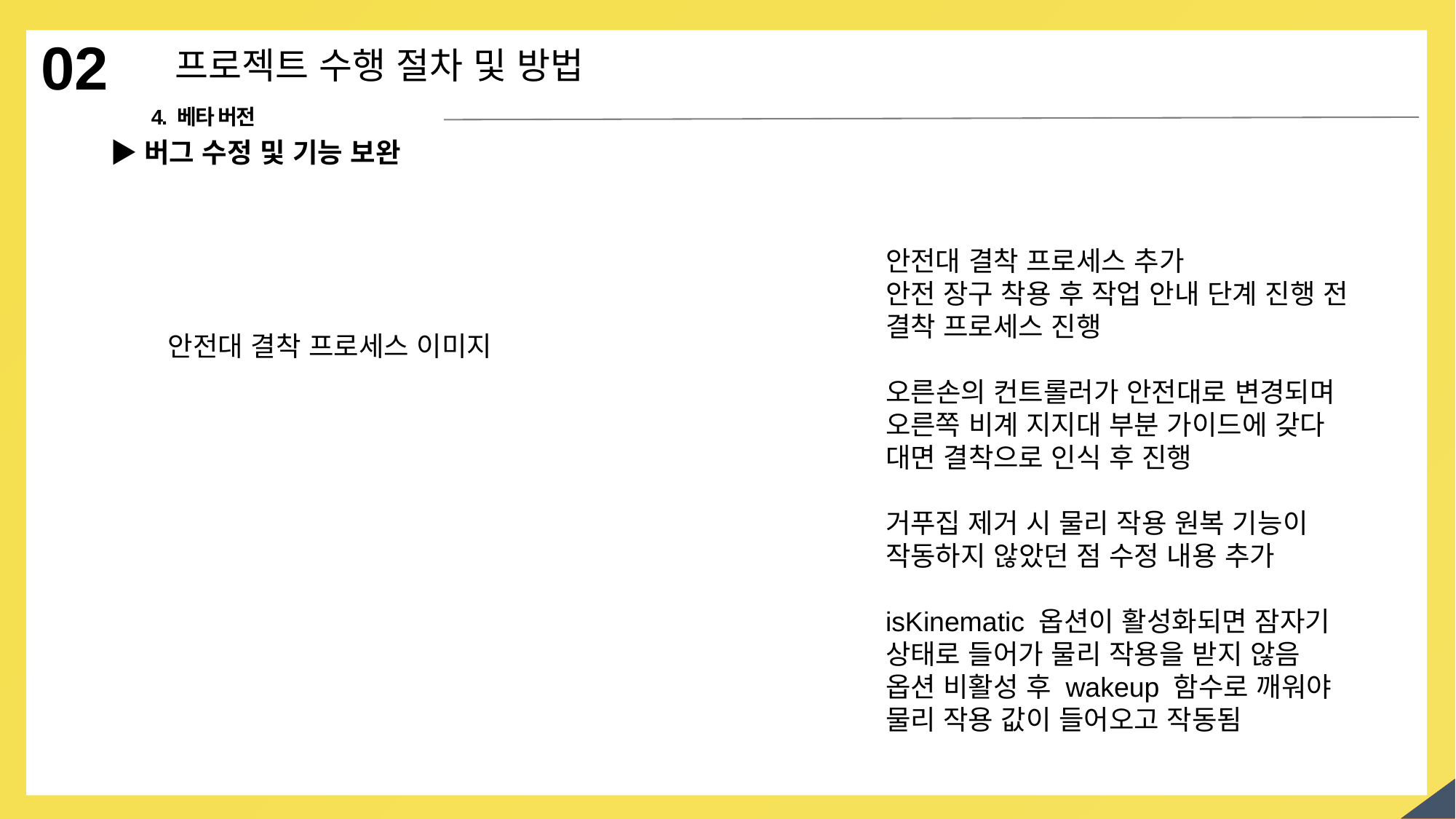

02

프로젝트 수행 절차 및 방법
4. 베타 버전

▶버그 수정 및 기능 보완
안전대 결착 프로세스 추가
안전 장구 착용 후 작업 안내 단계 진행 전 결착 프로세스 진행

오른손의 컨트롤러가 안전대로 변경되며 오른쪽 비계 지지대 부분 가이드에 갖다 대면 결착으로 인식 후 진행

거푸집 제거 시 물리 작용 원복 기능이 작동하지 않았던 점 수정 내용 추가

isKinematic 옵션이 활성화되면 잠자기 상태로 들어가 물리 작용을 받지 않음
옵션 비활성 후 wakeup 함수로 깨워야 물리 작용 값이 들어오고 작동됨
안전대 결착 프로세스 이미지